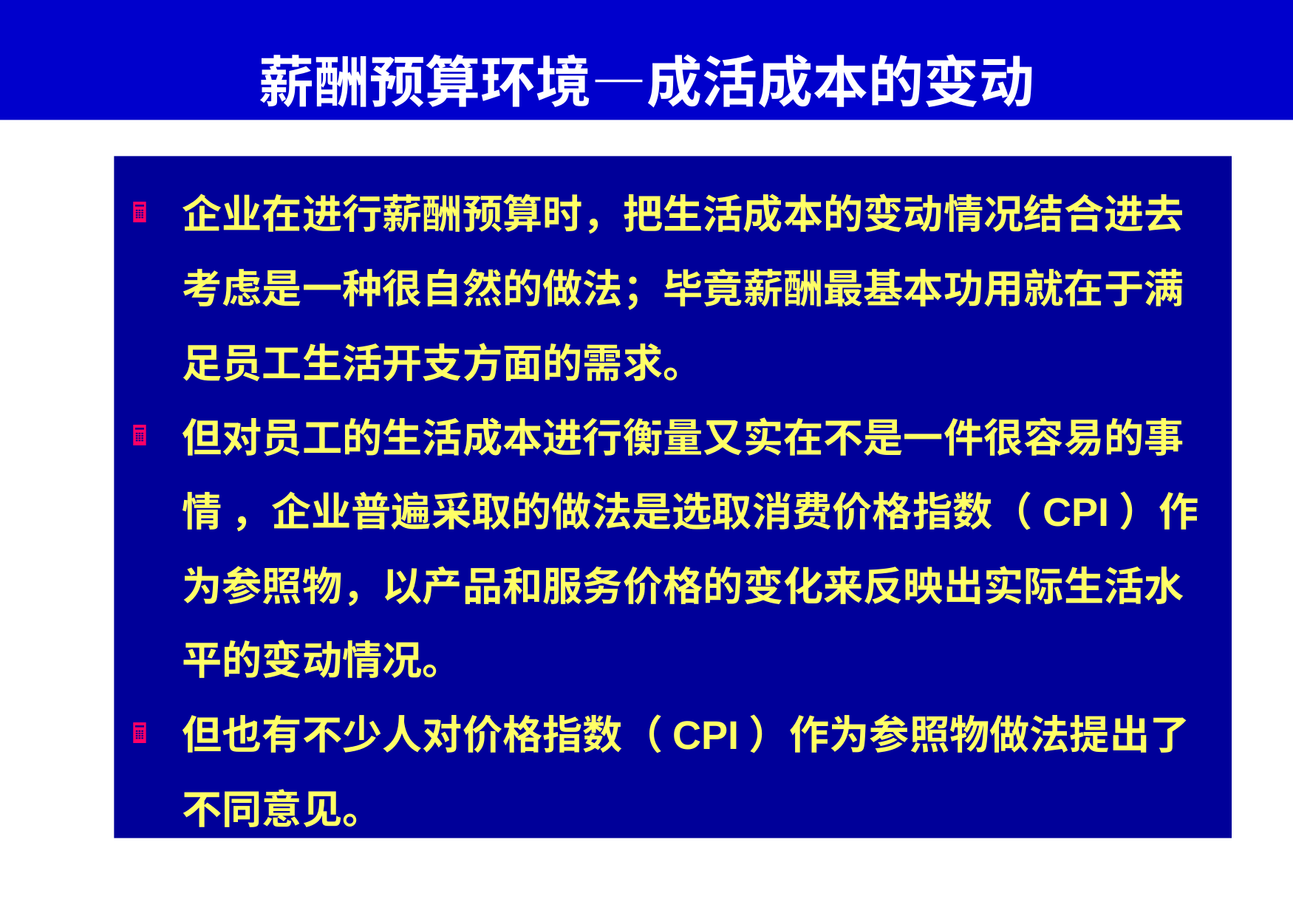

# 薪酬预算环境—成活成本的变动
企业在进行薪酬预算时，把生活成本的变动情况结合进去考虑是一种很自然的做法；毕竟薪酬最基本功用就在于满足员工生活开支方面的需求。
但对员工的生活成本进行衡量又实在不是一件很容易的事情 ，企业普遍采取的做法是选取消费价格指数（CPI）作为参照物，以产品和服务价格的变化来反映出实际生活水平的变动情况。
但也有不少人对价格指数（CPI）作为参照物做法提出了不同意见。